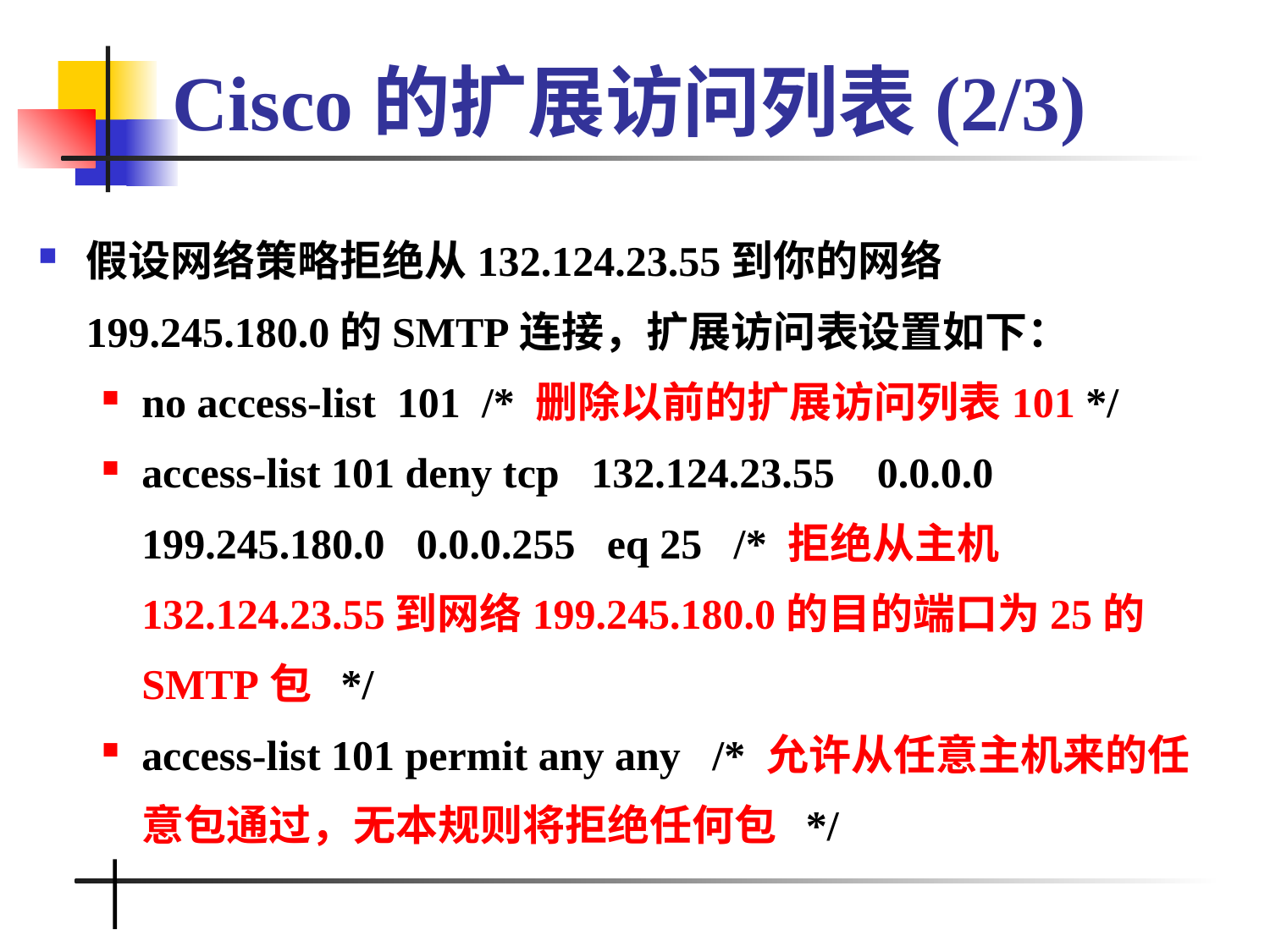

# Cisco的扩展访问列表(2/3)
假设网络策略拒绝从132.124.23.55到你的网络199.245.180.0的SMTP连接，扩展访问表设置如下：
no access-list  101  /* 删除以前的扩展访问列表101 */
access-list 101 deny tcp   132.124.23.55    0.0.0.0     199.245.180.0   0.0.0.255   eq 25   /* 拒绝从主机132.124.23.55到网络199.245.180.0的目的端口为25的SMTP包  */
access-list 101 permit any any   /* 允许从任意主机来的任意包通过，无本规则将拒绝任何包  */